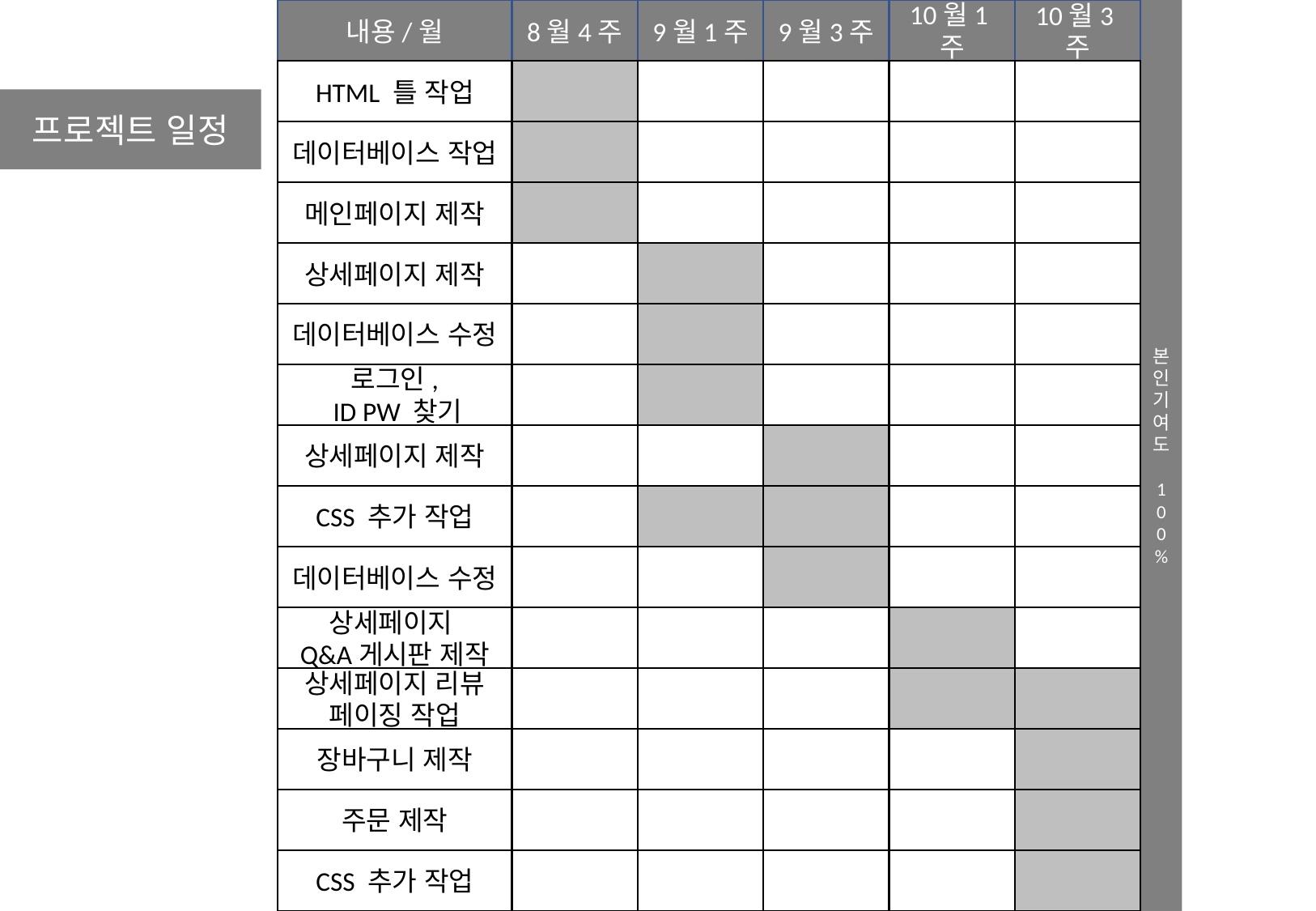

본인 기여도  100%
10월1주
10월3주
내용/월
8월4주
9월1주
9월3주

HTML 틀 작업

데이터베이스 작업

메인페이지 제작

상세페이지 제작

데이터베이스 수정

로그인,
 ID PW 찾기

상세페이지 제작

CSS 추가 작업

데이터베이스 수정

상세페이지
Q&A게시판 제작

상세페이지 리뷰 페이징 작업

장바구니 제작

주문 제작

CSS 추가 작업

프로젝트 일정